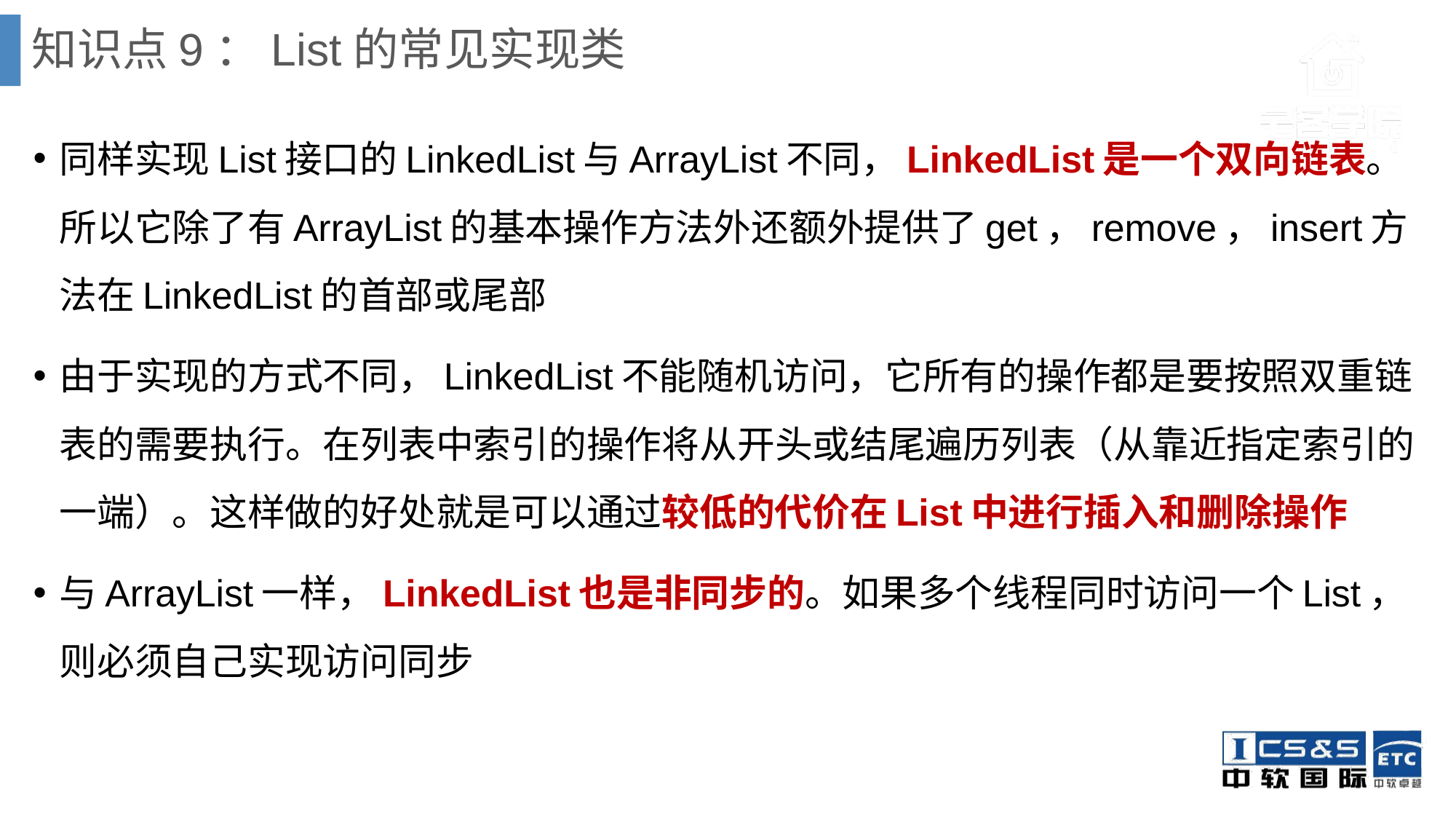

# 知识点9：List的常见实现类
同样实现List接口的LinkedList与ArrayList不同，LinkedList是一个双向链表。所以它除了有ArrayList的基本操作方法外还额外提供了get，remove，insert方法在LinkedList的首部或尾部
由于实现的方式不同，LinkedList不能随机访问，它所有的操作都是要按照双重链表的需要执行。在列表中索引的操作将从开头或结尾遍历列表（从靠近指定索引的一端）。这样做的好处就是可以通过较低的代价在List中进行插入和删除操作
与ArrayList一样，LinkedList也是非同步的。如果多个线程同时访问一个List，则必须自己实现访问同步